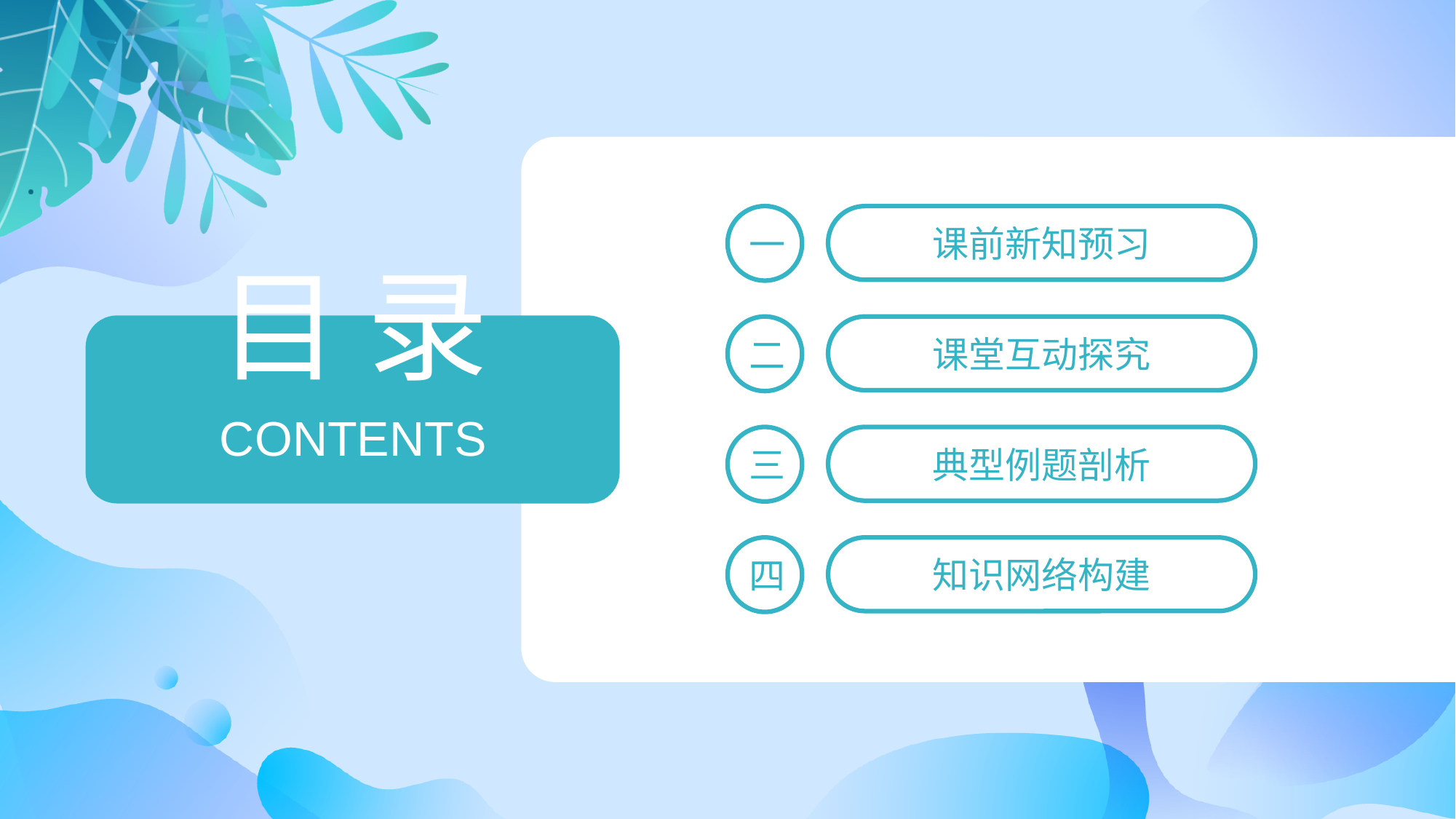

一
课前新知预习
目 录
CONTENTS
二
课堂互动探究
三
典型例题剖析
四
知识网络构建